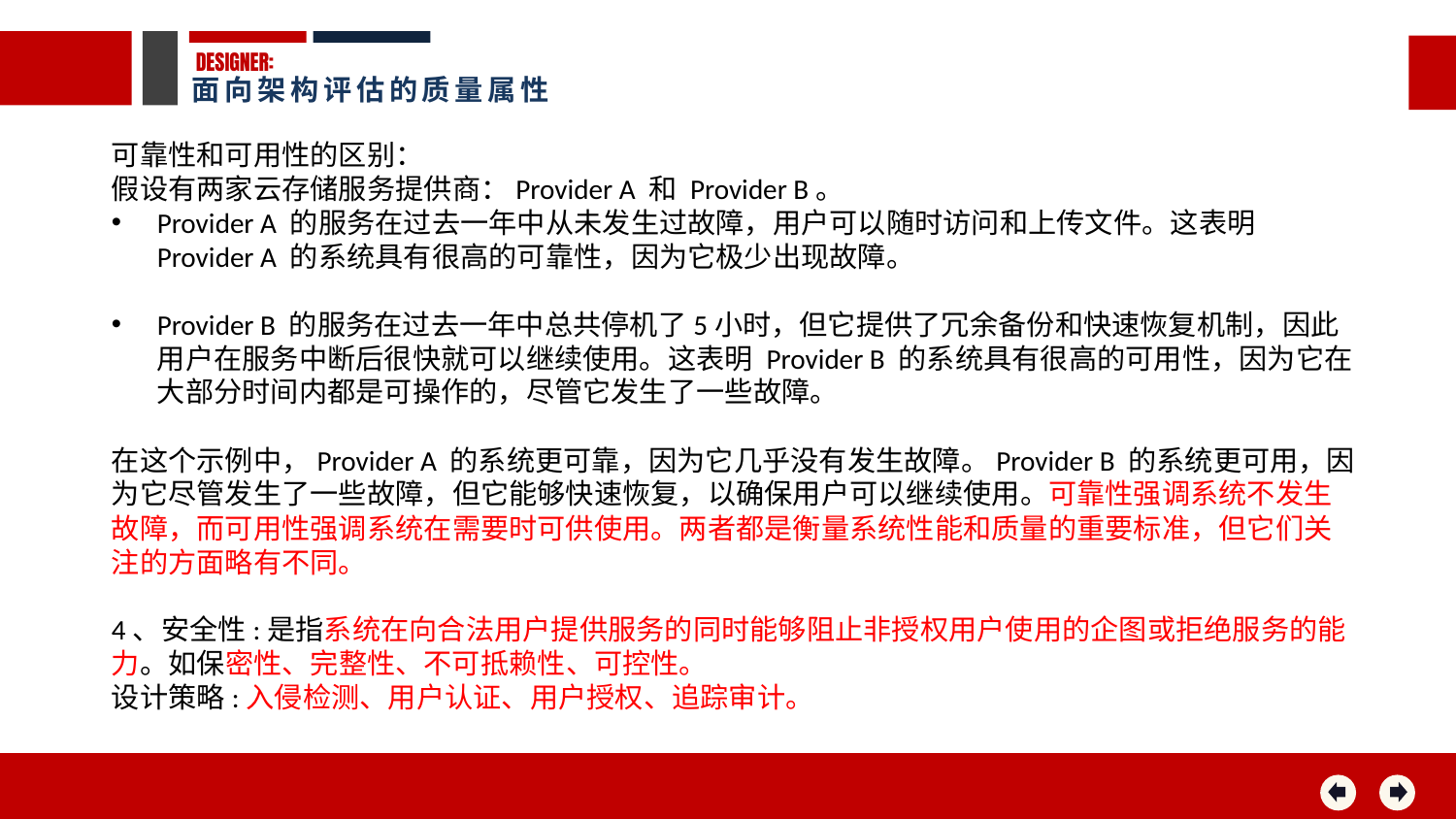

DESIGNER:
面向架构评估的质量属性
可靠性和可用性的区别：
假设有两家云存储服务提供商：Provider A 和 Provider B。
Provider A 的服务在过去一年中从未发生过故障，用户可以随时访问和上传文件。这表明 Provider A 的系统具有很高的可靠性，因为它极少出现故障。

Provider B 的服务在过去一年中总共停机了5小时，但它提供了冗余备份和快速恢复机制，因此用户在服务中断后很快就可以继续使用。这表明 Provider B 的系统具有很高的可用性，因为它在大部分时间内都是可操作的，尽管它发生了一些故障。

在这个示例中，Provider A 的系统更可靠，因为它几乎没有发生故障。Provider B 的系统更可用，因为它尽管发生了一些故障，但它能够快速恢复，以确保用户可以继续使用。可靠性强调系统不发生故障，而可用性强调系统在需要时可供使用。两者都是衡量系统性能和质量的重要标准，但它们关注的方面略有不同。

4、安全性:是指系统在向合法用户提供服务的同时能够阻止非授权用户使用的企图或拒绝服务的能力。如保密性、完整性、不可抵赖性、可控性。
设计策略:入侵检测、用户认证、用户授权、追踪审计。